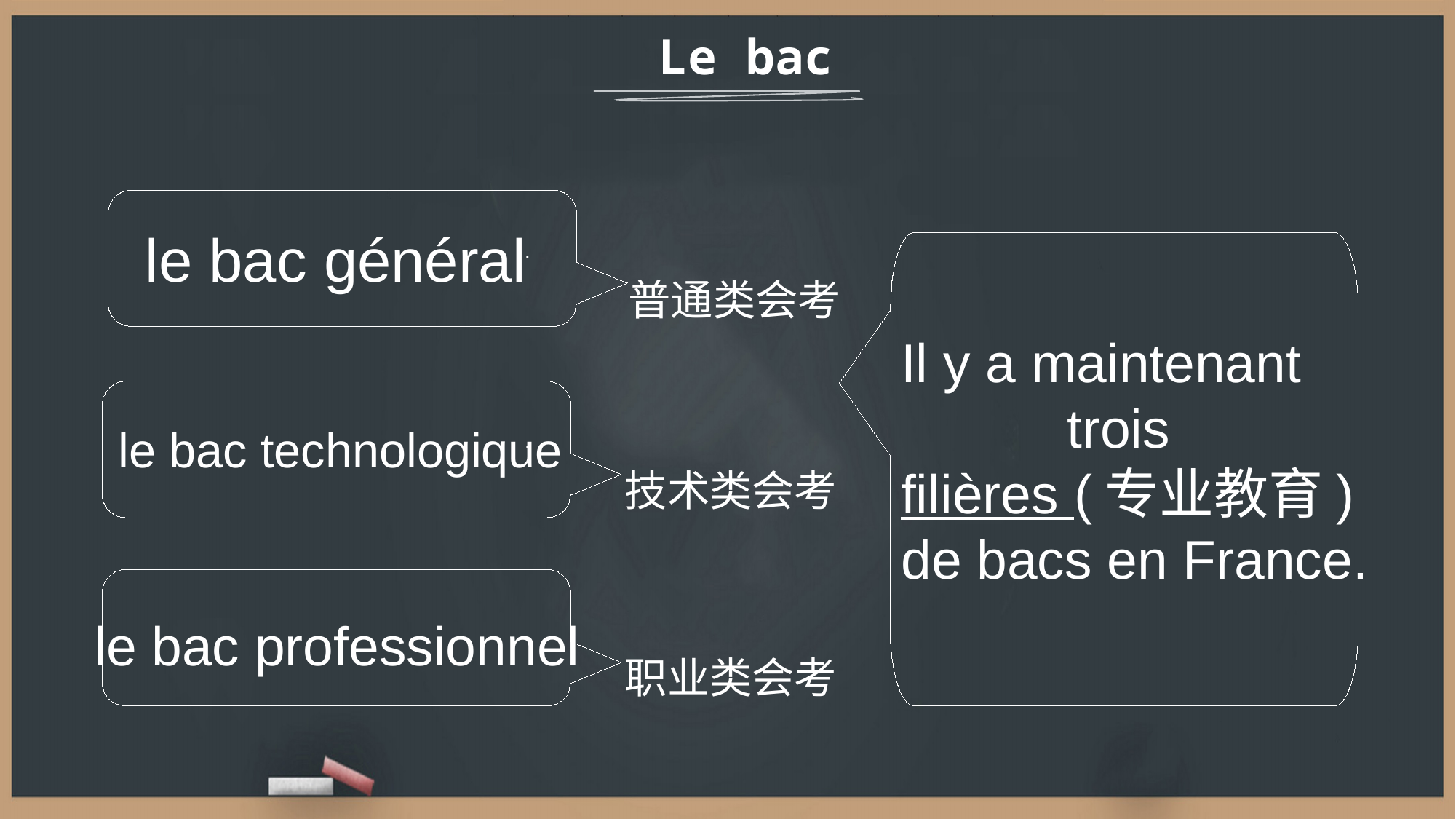

Le bac

.

le bac général

| 普通类会考 |
| --- |
Il y a maintenant
           trois
filières (专业教育)
de bacs en France.

.
le bac technologique
| 技术类会考 |
| --- |

le bac professionnel
| 职业类会考 |
| --- |